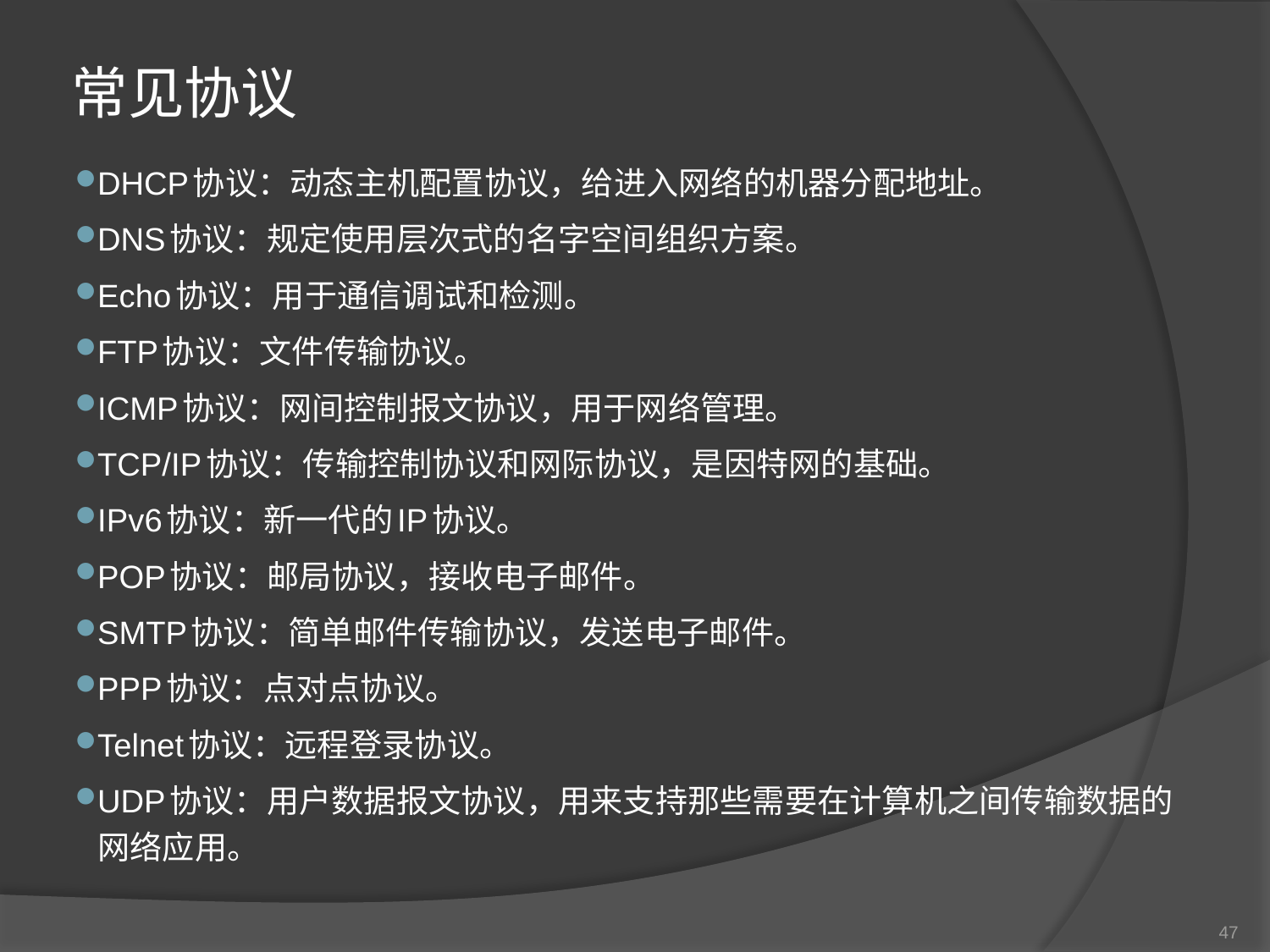

# 常见协议
DHCP协议：动态主机配置协议，给进入网络的机器分配地址。
DNS协议：规定使用层次式的名字空间组织方案。
Echo协议：用于通信调试和检测。
FTP协议：文件传输协议。
ICMP协议：网间控制报文协议，用于网络管理。
TCP/IP协议：传输控制协议和网际协议，是因特网的基础。
IPv6协议：新一代的IP协议。
POP协议：邮局协议，接收电子邮件。
SMTP协议：简单邮件传输协议，发送电子邮件。
PPP协议：点对点协议。
Telnet协议：远程登录协议。
UDP协议：用户数据报文协议，用来支持那些需要在计算机之间传输数据的网络应用。

47